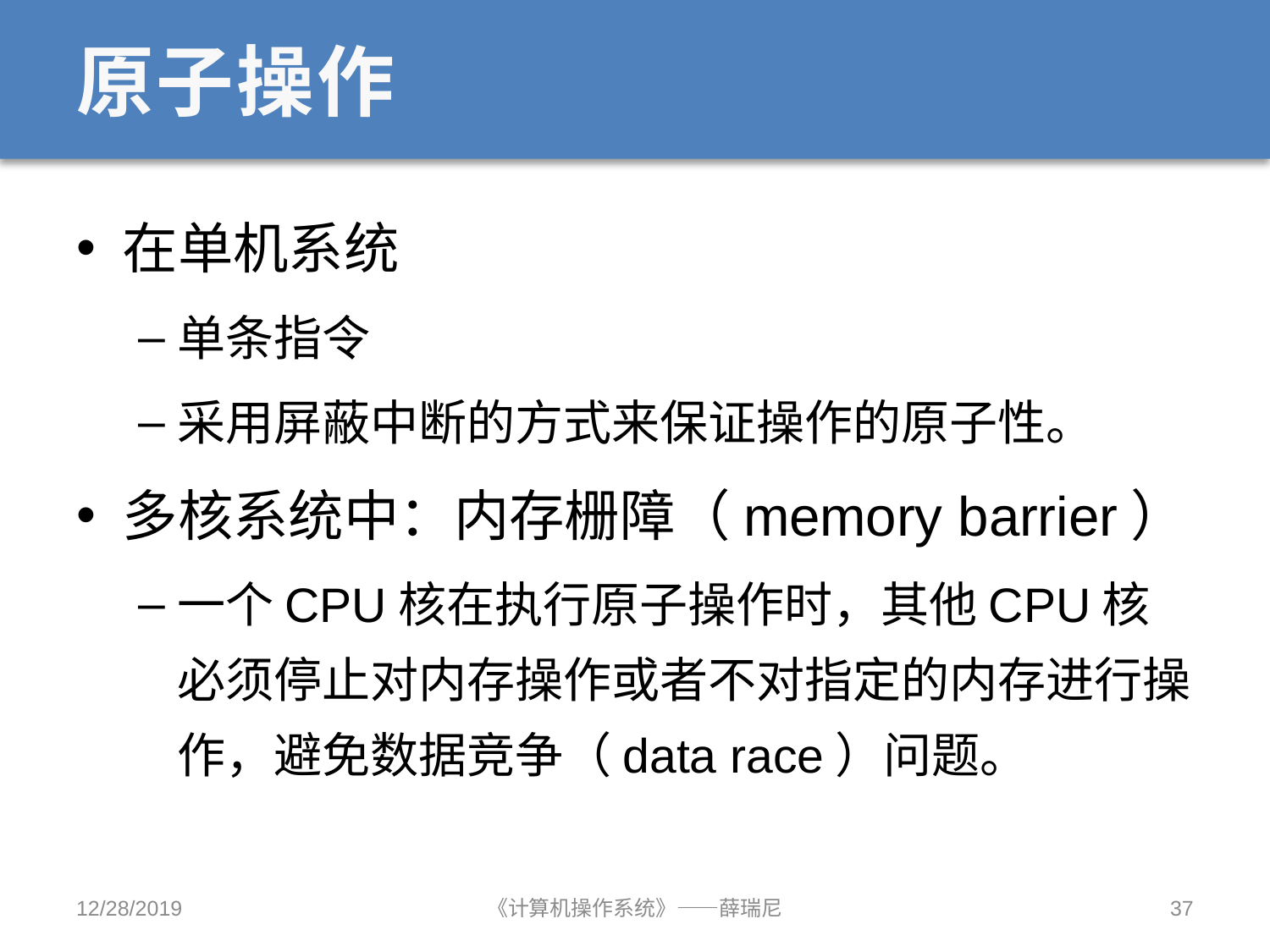

# 原子操作
在单机系统
单条指令
采用屏蔽中断的方式来保证操作的原子性。
多核系统中：内存栅障（memory barrier）
一个CPU核在执行原子操作时，其他CPU核必须停止对内存操作或者不对指定的内存进行操作，避免数据竞争（data race）问题。
12/28/2019
《计算机操作系统》——薛瑞尼
37